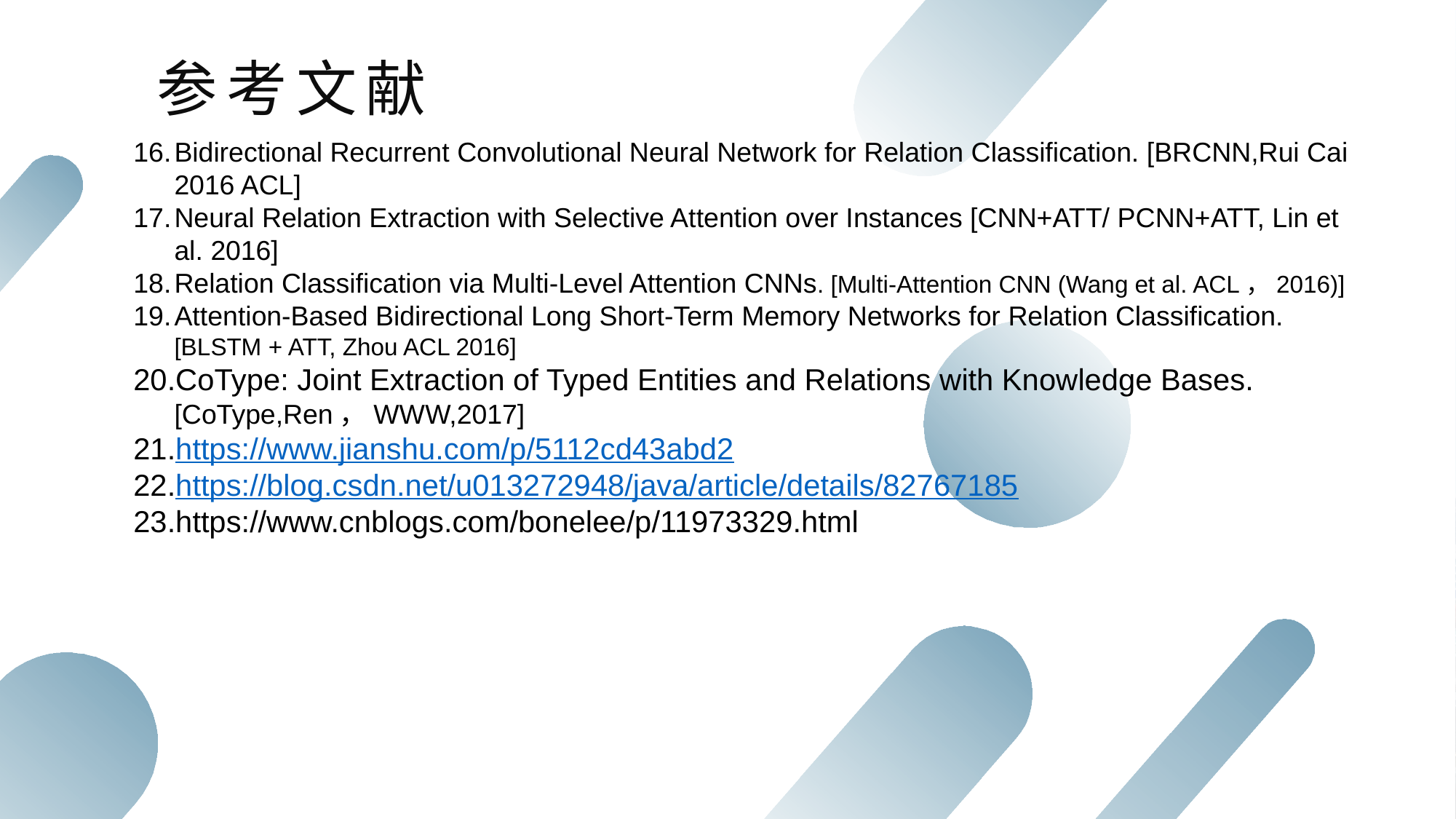

参考文献
Bidirectional Recurrent Convolutional Neural Network for Relation Classification. [BRCNN,Rui Cai 2016 ACL]
Neural Relation Extraction with Selective Attention over Instances [CNN+ATT/ PCNN+ATT, Lin et al. 2016]
Relation Classification via Multi-Level Attention CNNs. [Multi-Attention CNN (Wang et al. ACL，2016)]
Attention-Based Bidirectional Long Short-Term Memory Networks for Relation Classification.[BLSTM + ATT, Zhou ACL 2016]
CoType: Joint Extraction of Typed Entities and Relations with Knowledge Bases.[CoType,Ren，WWW,2017]
https://www.jianshu.com/p/5112cd43abd2
https://blog.csdn.net/u013272948/java/article/details/82767185
https://www.cnblogs.com/bonelee/p/11973329.html